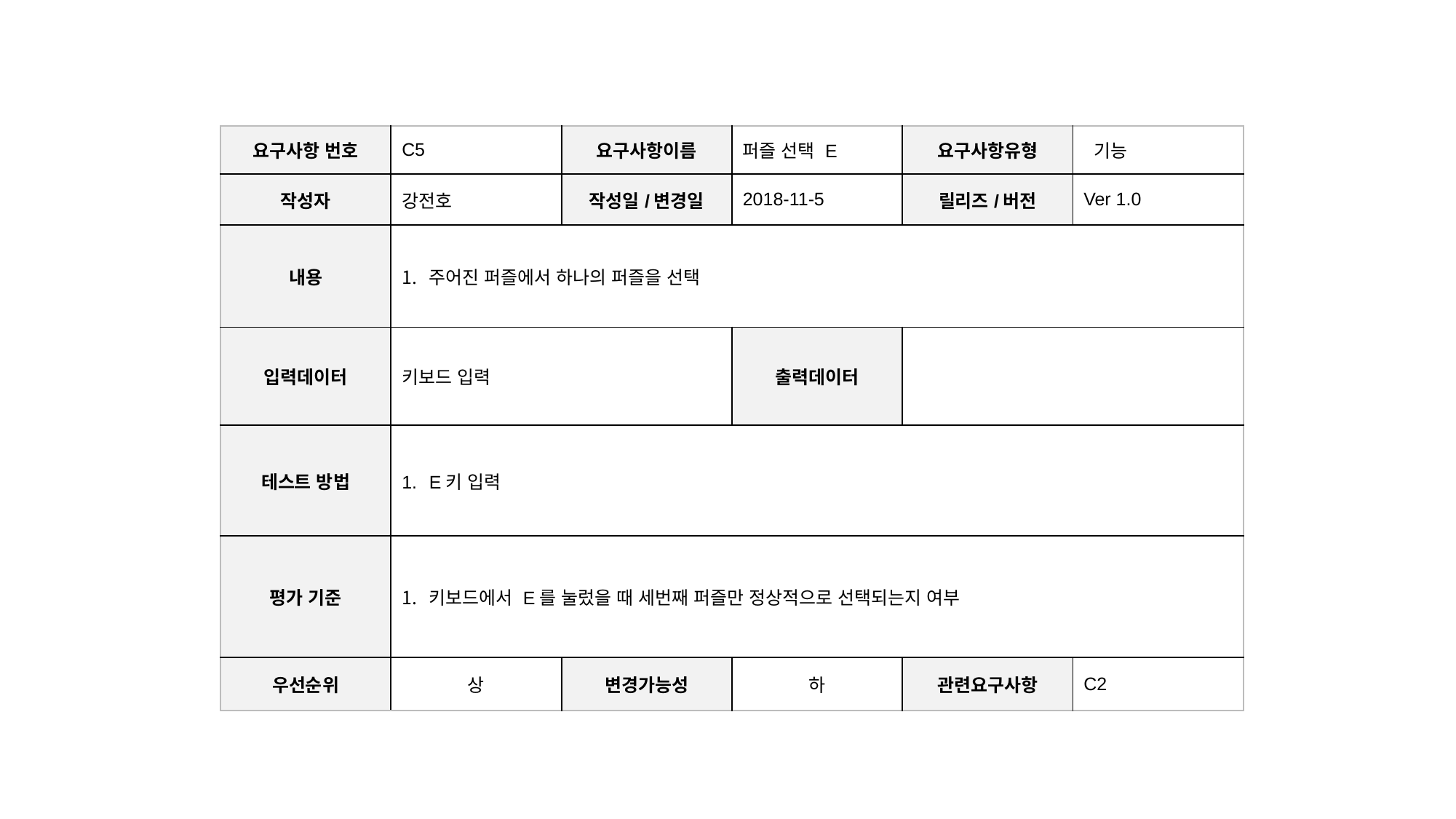

| 요구사항 번호 | C5 | 요구사항이름 | 퍼즐 선택 E | 요구사항유형 | 기능 |
| --- | --- | --- | --- | --- | --- |
| 작성자 | 강전호 | 작성일/변경일 | 2018-11-5 | 릴리즈/버전 | Ver 1.0 |
| 내용 | 주어진 퍼즐에서 하나의 퍼즐을 선택 |  |  |  |  |
| 입력데이터 | 키보드 입력 |  | 출력데이터 |  |  |
| 테스트 방법 | E키 입력 |  |  |  |  |
| 평가 기준 | 키보드에서 E를 눌렀을 때 세번째 퍼즐만 정상적으로 선택되는지 여부 |  |  |  |  |
| 우선순위 | 상 | 변경가능성 | 하 | 관련요구사항 | C2 |